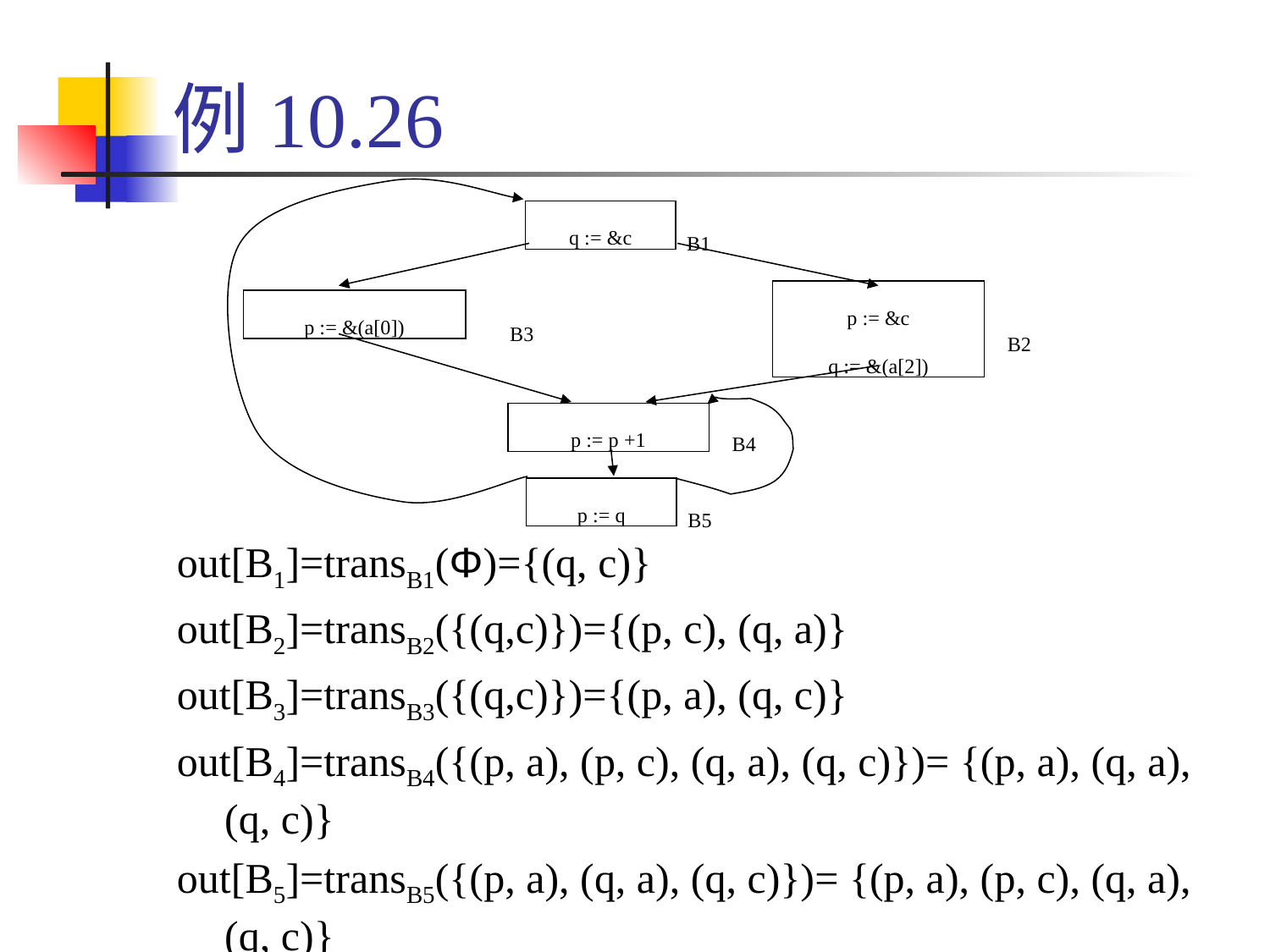

# 例10.26

q := &c
B1

p := &c
q := &(a[2])
p := &(a[0])
B3
B2

B4
p := p +1

p := q
B5
out[B1]=transB1(Φ)={(q, c)}
out[B2]=transB2({(q,c)})={(p, c), (q, a)}
out[B3]=transB3({(q,c)})={(p, a), (q, c)}
out[B4]=transB4({(p, a), (p, c), (q, a), (q, c)})= {(p, a), (q, a), (q, c)}
out[B5]=transB5({(p, a), (q, a), (q, c)})= {(p, a), (p, c), (q, a), (q, c)}